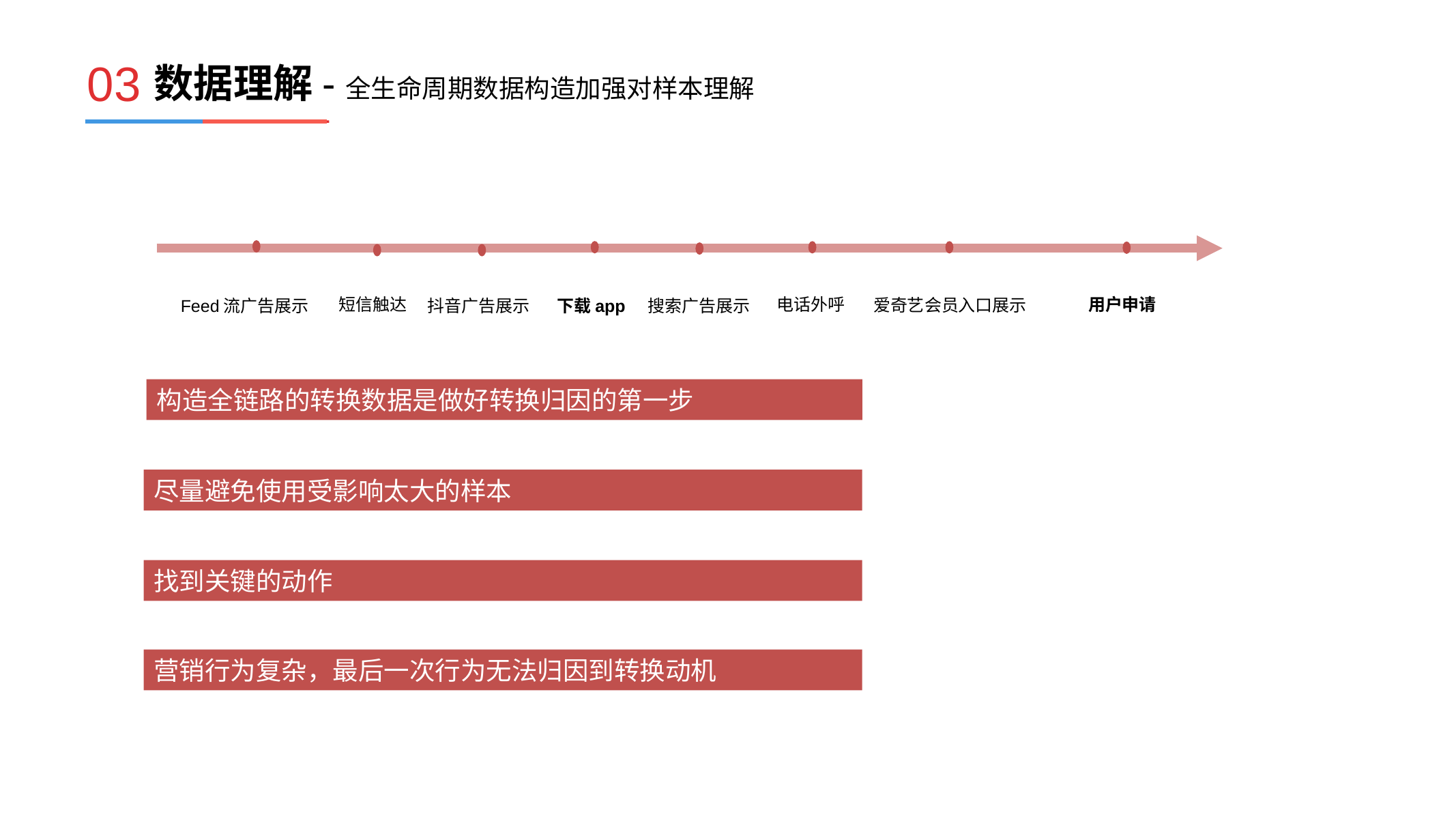

03
# 数据理解-全生命周期数据构造加强对样本理解

电话外呼
用户申请
短信触达
爱奇艺会员入口展示
下载app
抖音广告展示
Feed流广告展示
搜索广告展示
构造全链路的转换数据是做好转换归因的第一步
尽量避免使用受影响太大的样本
找到关键的动作
营销行为复杂，最后一次行为无法归因到转换动机